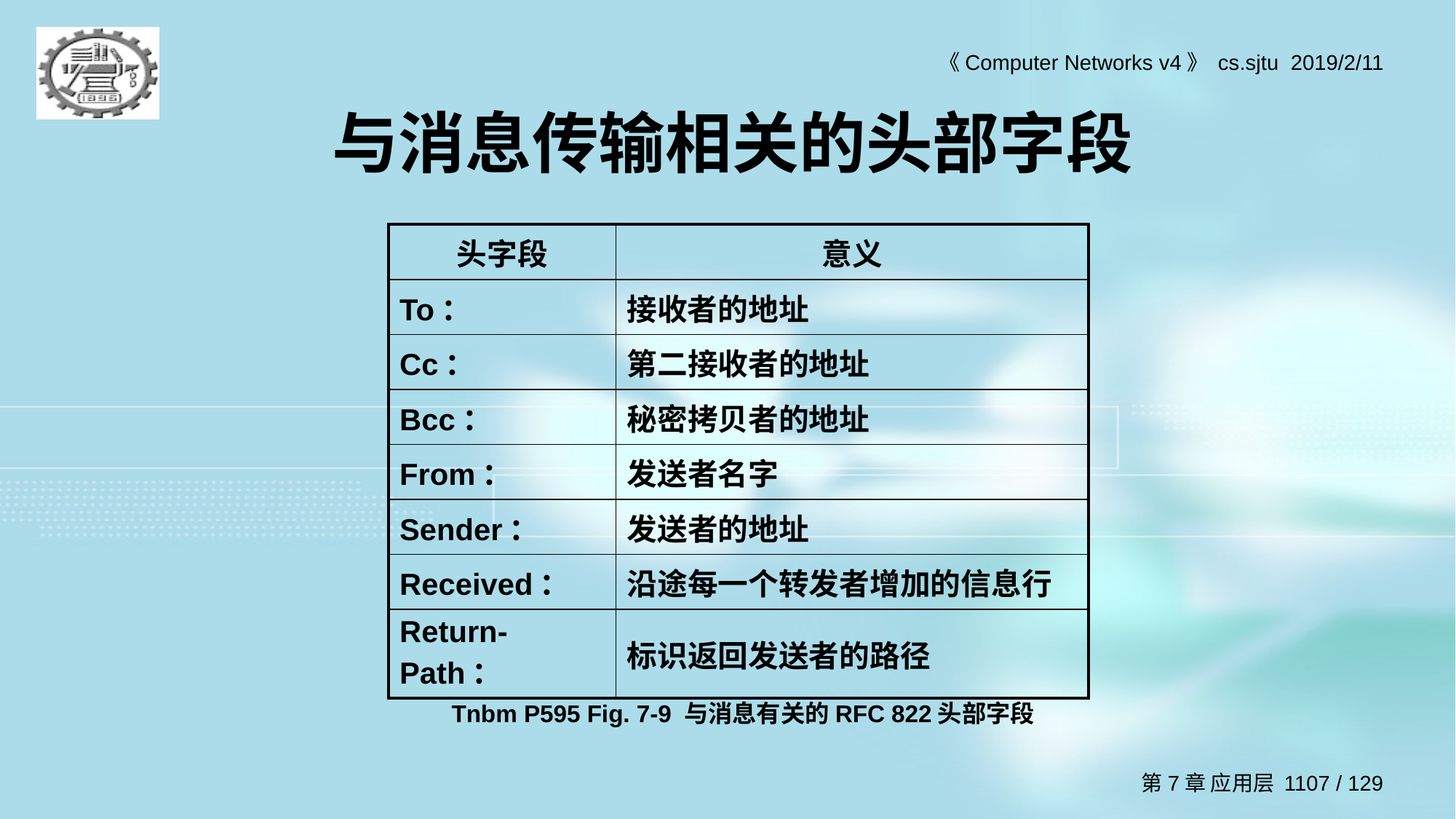

# 与消息传输相关的头部字段
| 头字段 | 意义 |
| --- | --- |
| To： | 接收者的地址 |
| Cc： | 第二接收者的地址 |
| Bcc： | 秘密拷贝者的地址 |
| From： | 发送者名字 |
| Sender： | 发送者的地址 |
| Received： | 沿途每一个转发者增加的信息行 |
| Return-Path： | 标识返回发送者的路径 |
Tnbm P595 Fig. 7-9 与消息有关的RFC 822头部字段